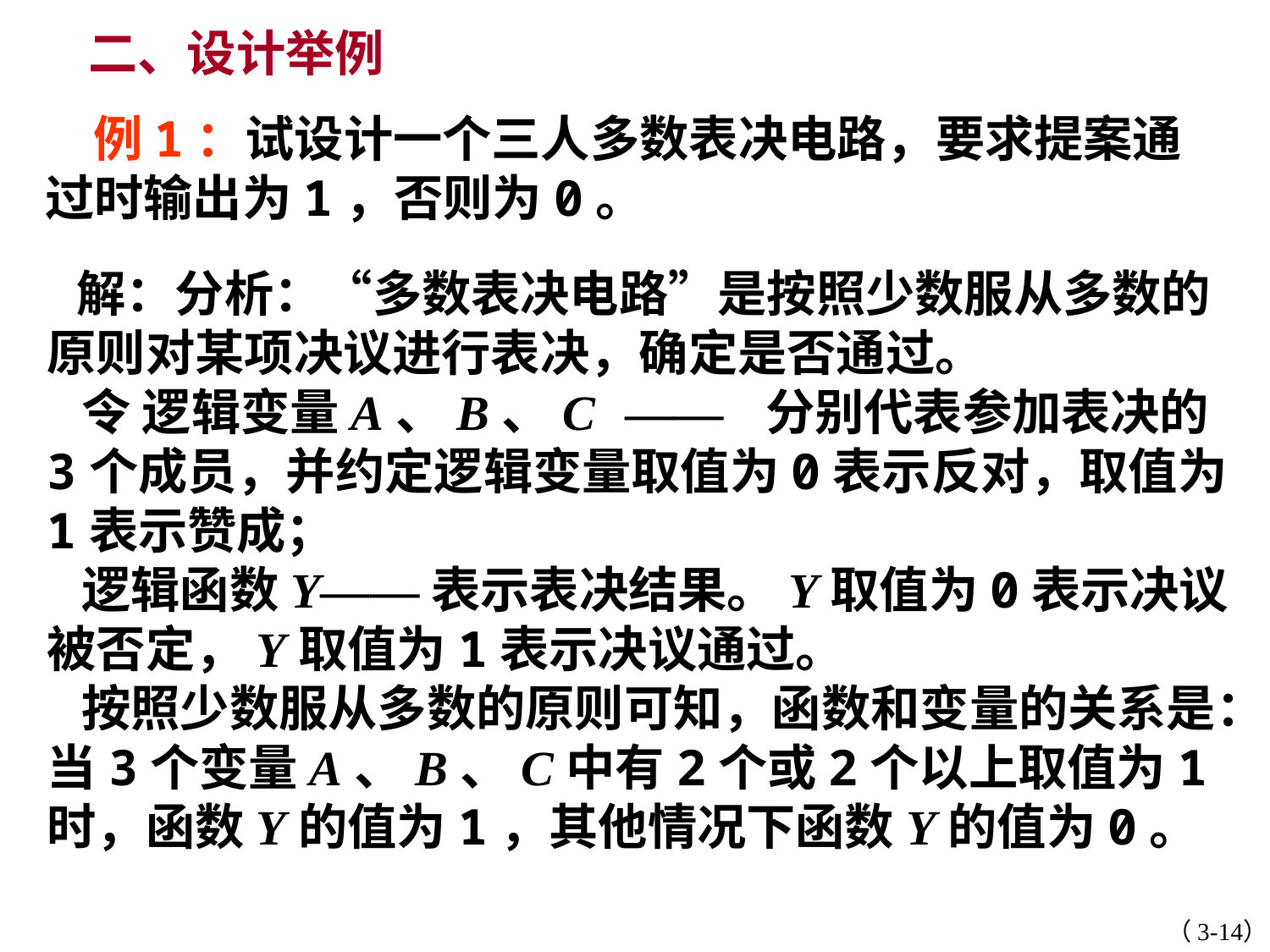

二、设计举例
    例1：试设计一个三人多数表决电路，要求提案通过时输出为1，否则为0。
  解：分析：“多数表决电路”是按照少数服从多数的原则对某项决议进行表决，确定是否通过。
  令 逻辑变量A、B、C —— 分别代表参加表决的3个成员，并约定逻辑变量取值为0表示反对，取值为1表示赞成；
  逻辑函数Y——表示表决结果。Y取值为0表示决议被否定，Y取值为1表示决议通过。
  按照少数服从多数的原则可知，函数和变量的关系是：当3个变量A、B、C中有2个或2个以上取值为1时，函数Y的值为1，其他情况下函数Y的值为0。
（3-14）